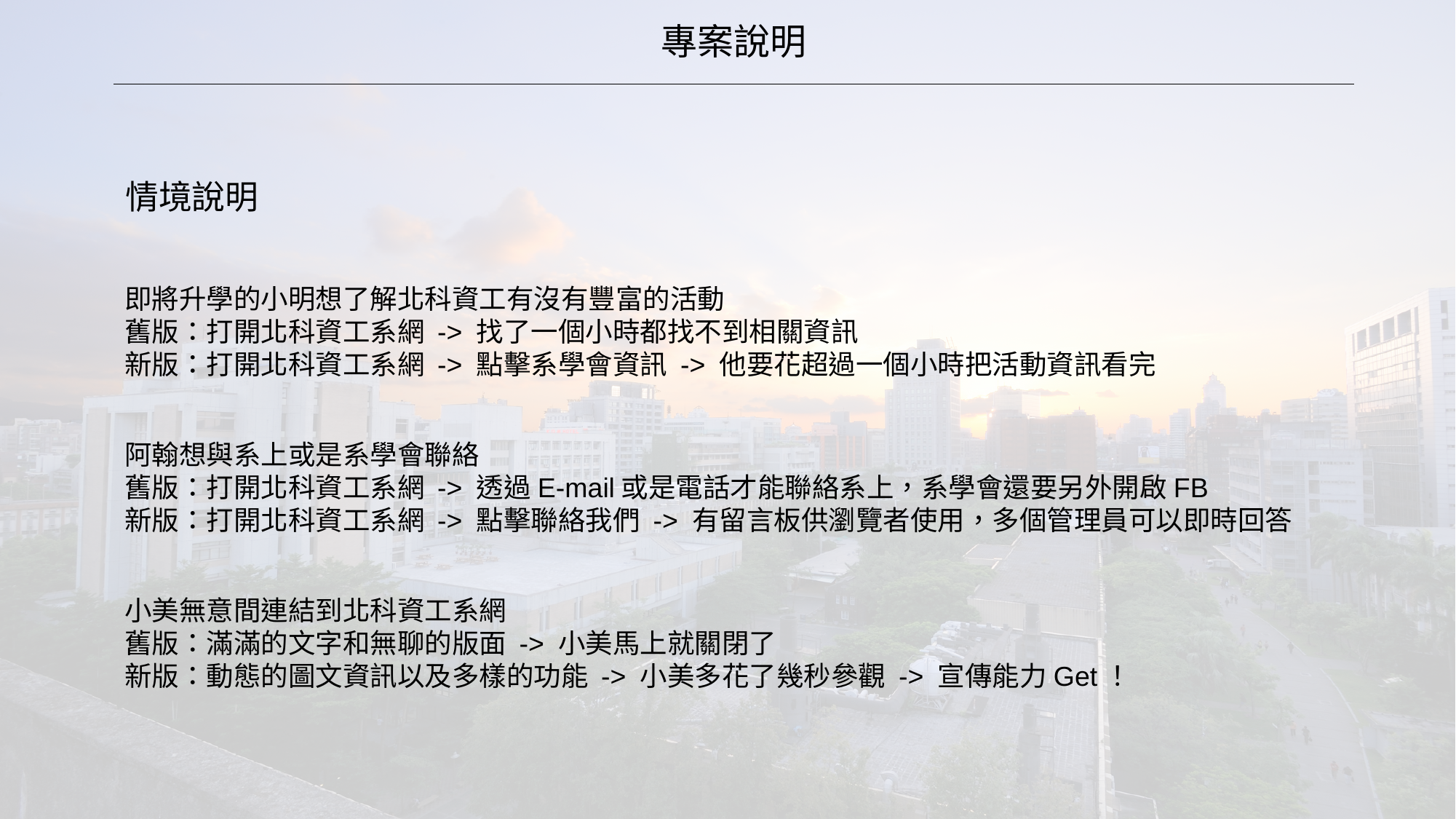

專案說明
情境說明
即將升學的小明想了解北科資工有沒有豐富的活動
舊版：打開北科資工系網 -> 找了一個小時都找不到相關資訊
新版：打開北科資工系網 -> 點擊系學會資訊 -> 他要花超過一個小時把活動資訊看完
阿翰想與系上或是系學會聯絡
舊版：打開北科資工系網 -> 透過E-mail或是電話才能聯絡系上，系學會還要另外開啟FB
新版：打開北科資工系網 -> 點擊聯絡我們 -> 有留言板供瀏覽者使用，多個管理員可以即時回答
小美無意間連結到北科資工系網
舊版：滿滿的文字和無聊的版面 -> 小美馬上就關閉了
新版：動態的圖文資訊以及多樣的功能 -> 小美多花了幾秒參觀 -> 宣傳能力Get！